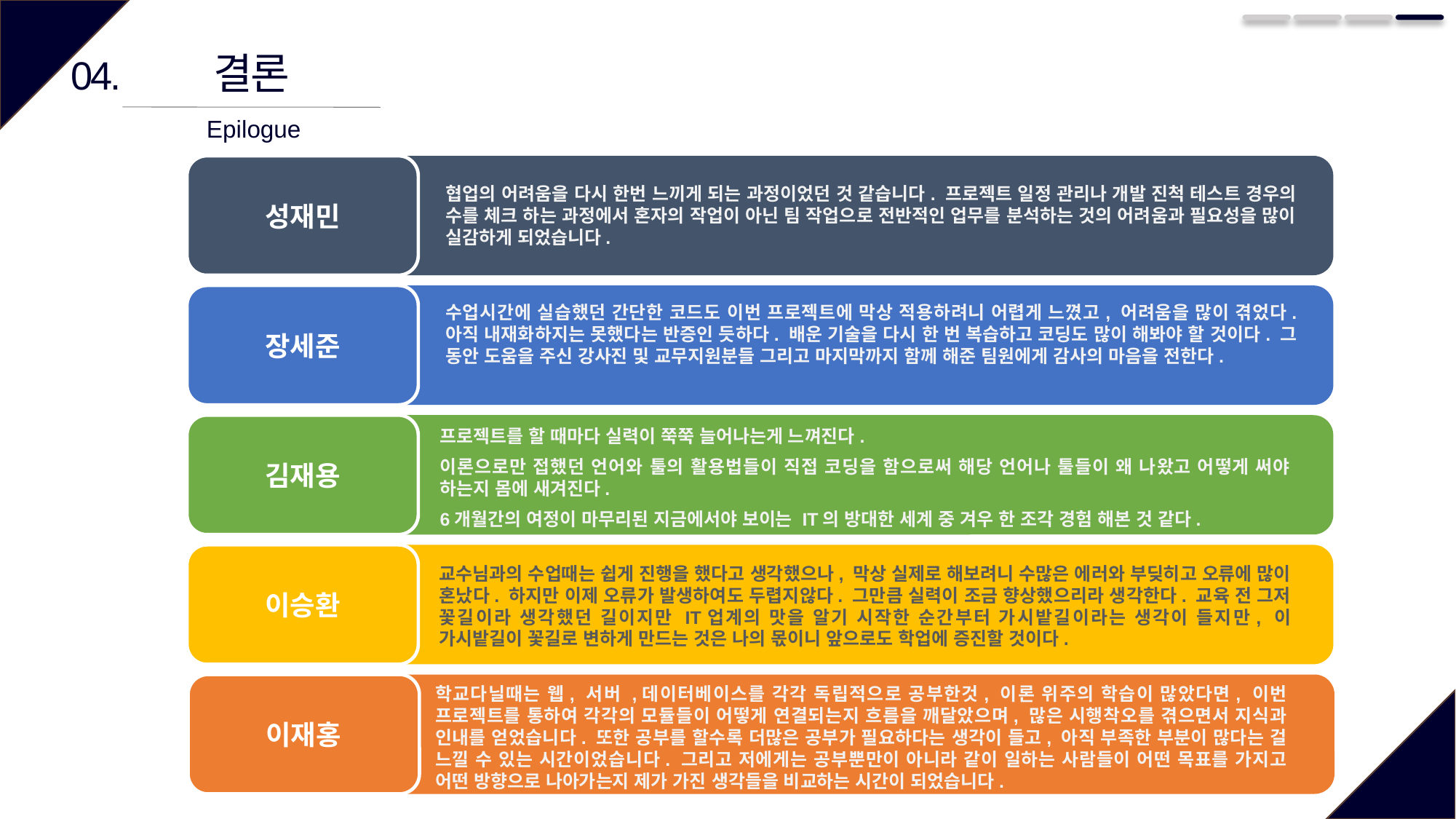

결론
04.
Epilogue

성재민
협업의 어려움을 다시 한번 느끼게 되는 과정이었던 것 같습니다. 프로젝트 일정 관리나 개발 진척 테스트 경우의 수를 체크 하는 과정에서 혼자의 작업이 아닌 팀 작업으로 전반적인 업무를 분석하는 것의 어려움과 필요성을 많이 실감하게 되었습니다.

장세준
수업시간에 실습했던 간단한 코드도 이번 프로젝트에 막상 적용하려니 어렵게 느꼈고, 어려움을 많이 겪었다. 아직 내재화하지는 못했다는 반증인 듯하다. 배운 기술을 다시 한 번 복습하고 코딩도 많이 해봐야 할 것이다. 그 동안 도움을 주신 강사진 및 교무지원분들 그리고 마지막까지 함께 해준 팀원에게 감사의 마음을 전한다.

김재용
프로젝트를 할 때마다 실력이 쭉쭉 늘어나는게 느껴진다.
이론으로만 접했던 언어와 툴의 활용법들이 직접 코딩을 함으로써 해당 언어나 툴들이 왜 나왔고 어떻게 써야 하는지 몸에 새겨진다.
6개월간의 여정이 마무리된 지금에서야 보이는 IT의 방대한 세계 중 겨우 한 조각 경험 해본 것 같다.

이승환
교수님과의 수업때는 쉽게 진행을 했다고 생각했으나, 막상 실제로 해보려니 수많은 에러와 부딪히고 오류에 많이 혼났다. 하지만 이제 오류가 발생하여도 두렵지않다. 그만큼 실력이 조금 향상했으리라 생각한다. 교육 전 그저 꽃길이라 생각했던 길이지만 IT업계의 맛을 알기 시작한 순간부터 가시밭길이라는 생각이 들지만, 이 가시밭길이 꽃길로 변하게 만드는 것은 나의 몫이니 앞으로도 학업에 증진할 것이다.

이재홍
학교다닐때는 웹, 서버 ,데이터베이스를 각각 독립적으로 공부한것, 이론 위주의 학습이 많았다면, 이번 프로젝트를 통하여 각각의 모듈들이 어떻게 연결되는지 흐름을 깨달았으며, 많은 시행착오를 겪으면서 지식과 인내를 얻었습니다. 또한 공부를 할수록 더많은 공부가 필요하다는 생각이 들고, 아직 부족한 부분이 많다는 걸 느낄 수 있는 시간이었습니다. 그리고 저에게는 공부뿐만이 아니라 같이 일하는 사람들이 어떤 목표를 가지고 어떤 방향으로 나아가는지 제가 가진 생각들을 비교하는 시간이 되었습니다.